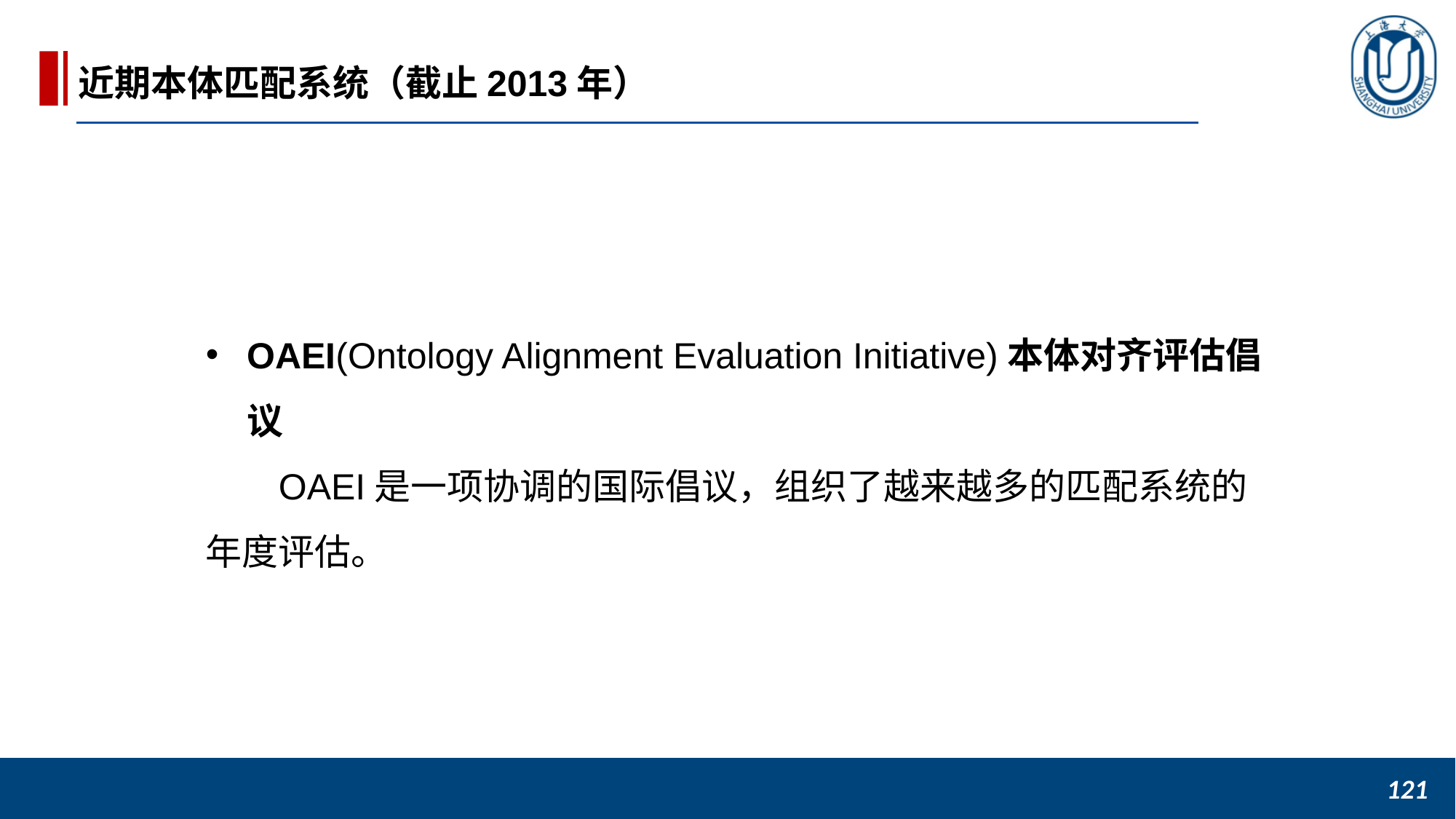

近期本体匹配系统（截止2013年）
OAEI(Ontology Alignment Evaluation Initiative)本体对齐评估倡议
OAEI是一项协调的国际倡议，组织了越来越多的匹配系统的年度评估。
121